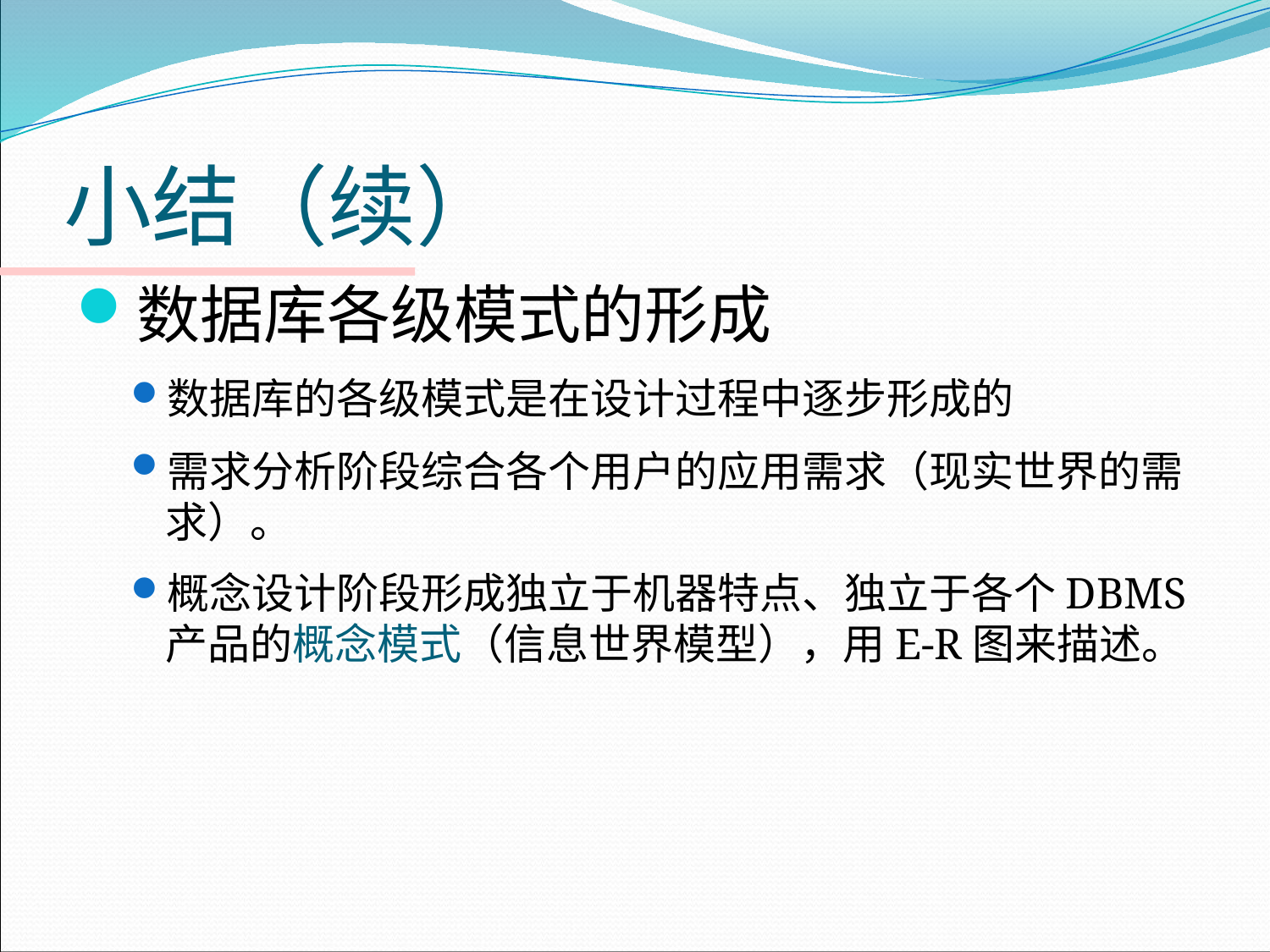

# 小结（续）
数据库各级模式的形成
数据库的各级模式是在设计过程中逐步形成的
需求分析阶段综合各个用户的应用需求（现实世界的需求）。
概念设计阶段形成独立于机器特点、独立于各个DBMS产品的概念模式（信息世界模型），用E-R图来描述。

821